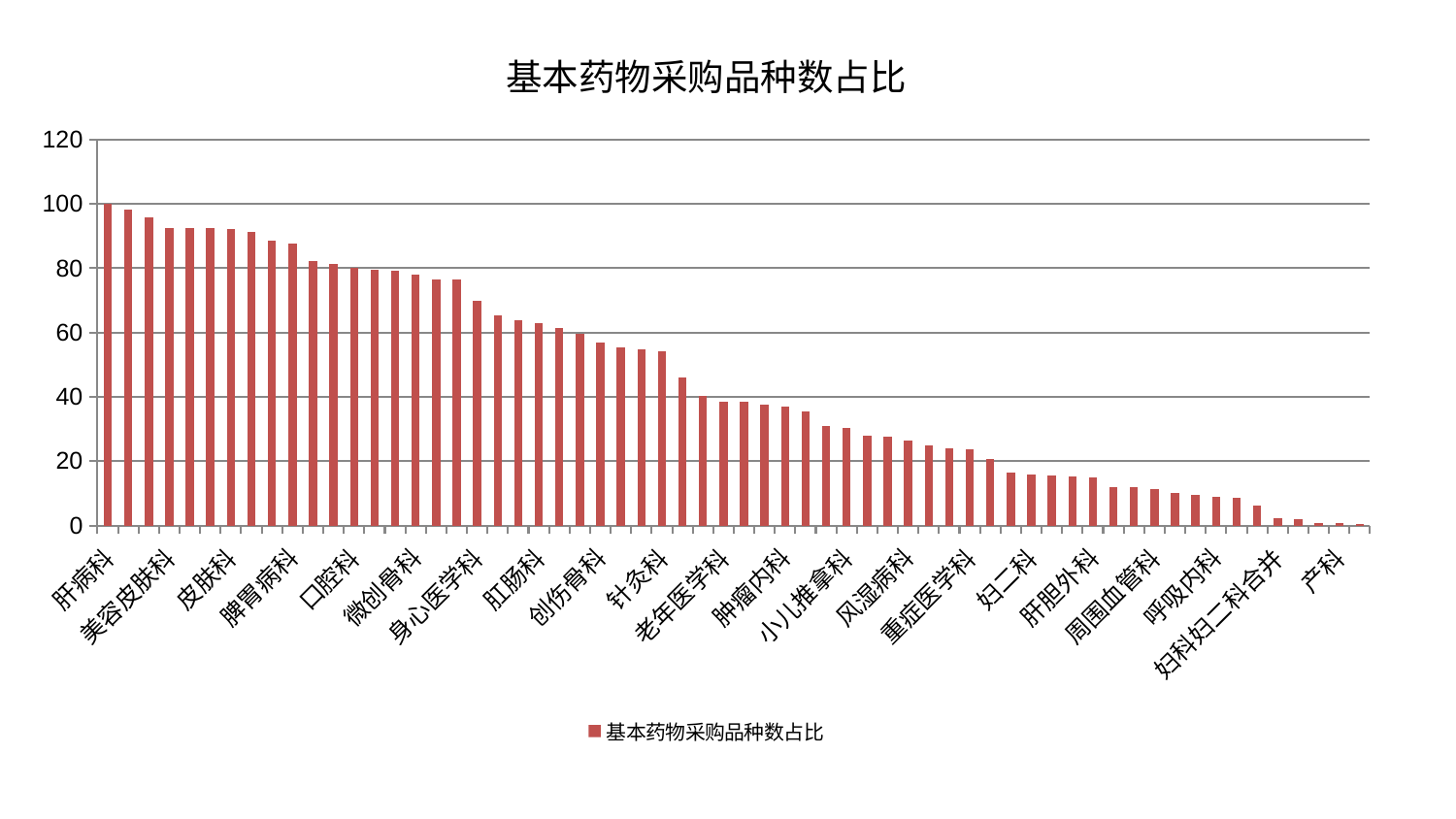

### Chart: 基本药物采购品种数占比

| Category | 基本药物采购品种数占比 |
|---|---|
| 肝病科 | 100.0 |
| 眼科 | 98.35069302639916 |
| 脾胃科消化科合并 | 95.78808816999978 |
| 美容皮肤科 | 92.65643124945778 |
| 神经内科 | 92.58911525151116 |
| 血液科 | 92.48597357282802 |
| 皮肤科 | 92.1138396131716 |
| 推拿科 | 91.35785539027131 |
| 运动损伤骨科 | 88.4960091986816 |
| 脾胃病科 | 87.5965986759044 |
| 脑病二科 | 82.14252305211399 |
| 心病二科 | 81.27340043199662 |
| 口腔科 | 80.01263680507772 |
| 骨科 | 79.53835614604189 |
| 心病一科 | 79.17895710332397 |
| 微创骨科 | 78.16939119887422 |
| 乳腺甲状腺外科 | 76.5742700529458 |
| 耳鼻喉科 | 76.41011470074108 |
| 身心医学科 | 69.83211210786786 |
| 脊柱骨科 | 65.2710738552769 |
| 儿科 | 63.84607642295537 |
| 肛肠科 | 62.967998319204796 |
| 消化内科 | 61.57741540590736 |
| 心病三科 | 59.76401291819652 |
| 创伤骨科 | 57.002744039282824 |
| 肾病科 | 55.4577924863811 |
| 关节骨科 | 54.89828918255458 |
| 针灸科 | 54.055582860123096 |
| 心病四科 | 46.13329929324587 |
| 中医经典科 | 40.41913291820209 |
| 老年医学科 | 38.43875928928439 |
| 小儿骨科 | 38.411085764559736 |
| 东区重症医学科 | 37.547455160030474 |
| 肿瘤内科 | 36.99117524720813 |
| 男科 | 35.46791045516054 |
| 综合内科 | 30.930951894383693 |
| 小儿推拿科 | 30.29970401823238 |
| 胸外科 | 27.784483861371 |
| 妇科 | 27.746474164352474 |
| 风湿病科 | 26.317340707127524 |
| 显微骨科 | 25.01086434278794 |
| 神经外科 | 23.895653828676238 |
| 重症医学科 | 23.826026333460142 |
| 康复科 | 20.81664784949777 |
| 中医外治中心 | 16.58724183791541 |
| 妇二科 | 15.827243035341144 |
| 内分泌科 | 15.442096270483383 |
| 东区肾病科 | 15.313377907703284 |
| 肝胆外科 | 14.835129825841285 |
| 泌尿外科 | 11.953313348895906 |
| 心血管内科 | 11.824356670746566 |
| 周围血管科 | 11.378237778825754 |
| 脑病三科 | 10.153456190918 |
| 肾脏内科 | 9.371395847042958 |
| 呼吸内科 | 8.764350953274121 |
| 普通外科 | 8.452087123052351 |
| 西区重症医学科 | 6.086416430070136 |
| 妇科妇二科合并 | 2.2647692115436318 |
| 脑病一科 | 2.081915200912468 |
| 治未病中心 | 0.9051871653120558 |
| 产科 | 0.7851579753045818 |
| 医院 | 0.31709706801368287 |
34